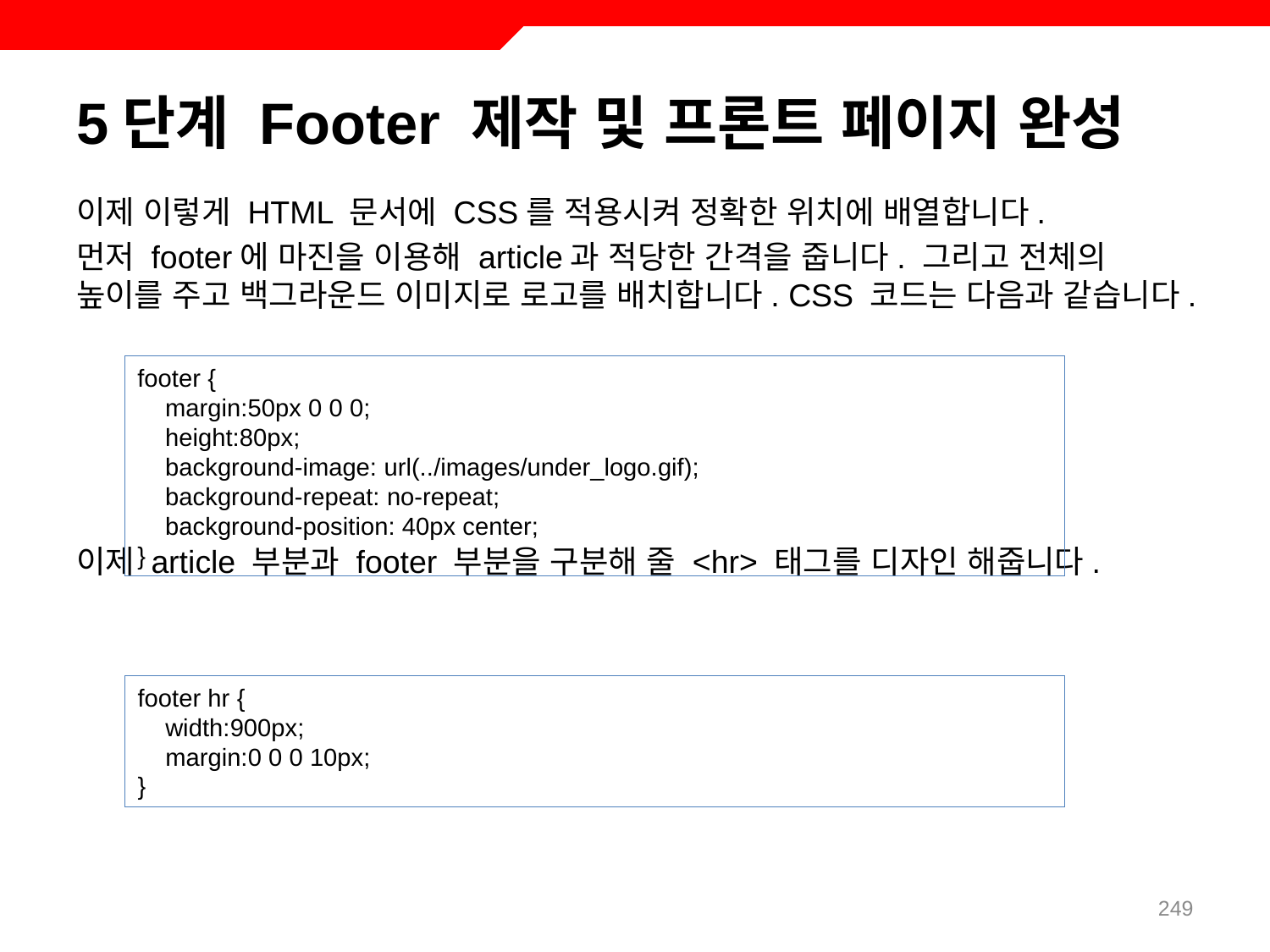

# 5단계 Footer 제작 및 프론트 페이지 완성
이제 이렇게 HTML 문서에 CSS를 적용시켜 정확한 위치에 배열합니다.
먼저 footer에 마진을 이용해 article과 적당한 간격을 줍니다. 그리고 전체의 높이를 주고 백그라운드 이미지로 로고를 배치합니다. CSS 코드는 다음과 같습니다.

이제 article 부분과 footer 부분을 구분해 줄 <hr> 태그를 디자인 해줍니다.

footer {
    margin:50px 0 0 0;
    height:80px;
    background-image: url(../images/under_logo.gif);
    background-repeat: no-repeat;
    background-position: 40px center;
}
footer hr {
    width:900px;
    margin:0 0 0 10px;
}
249